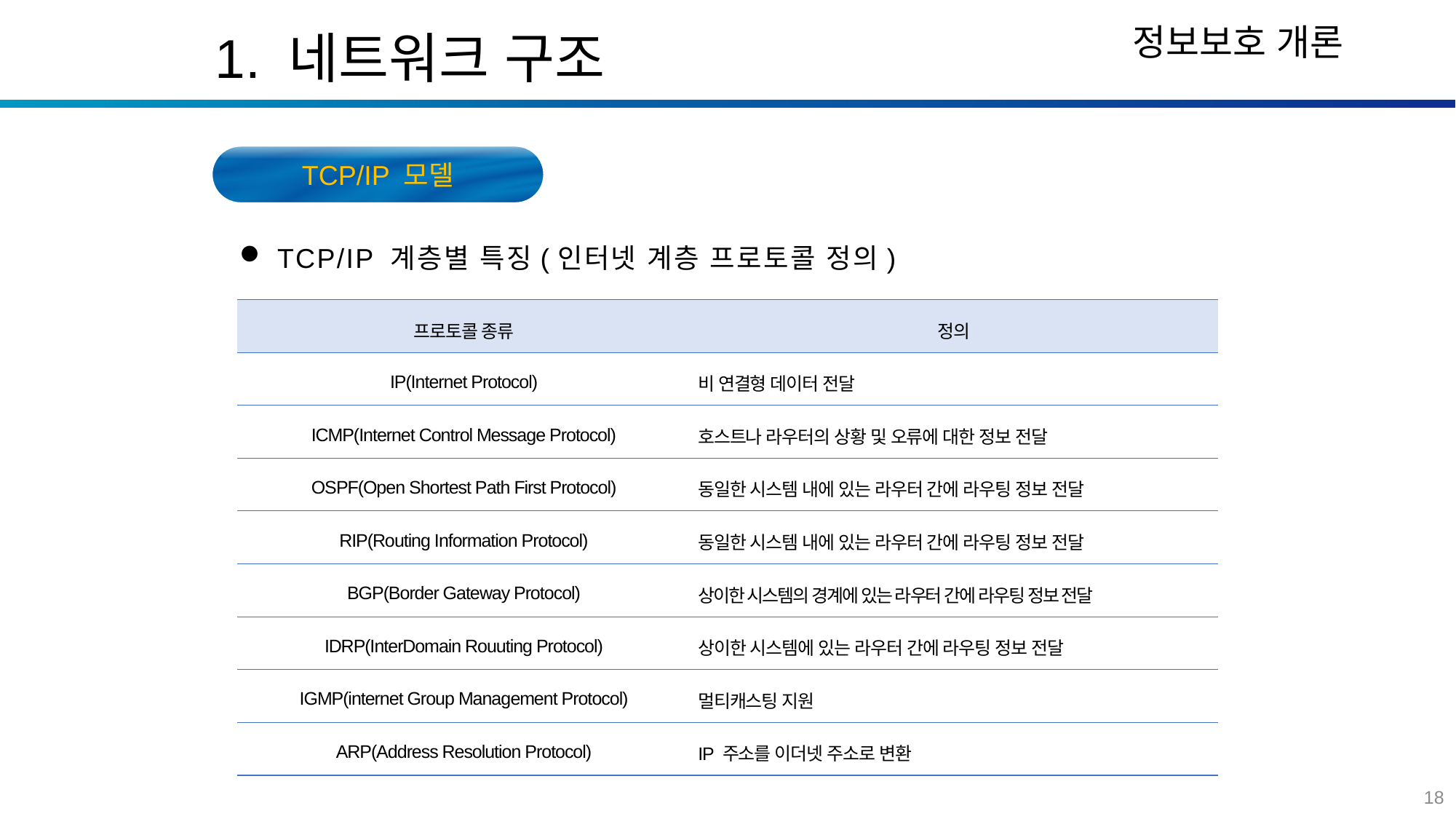

1. 네트워크 구조
TCP/IP 모델

TCP/IP 계층별 특징(인터넷 계층 프로토콜 정의)
| 프로토콜 종류 | 정의 |
| --- | --- |
| IP(Internet Protocol) | 비 연결형 데이터 전달 |
| ICMP(Internet Control Message Protocol) | 호스트나 라우터의 상황 및 오류에 대한 정보 전달 |
| OSPF(Open Shortest Path First Protocol) | 동일한 시스템 내에 있는 라우터 간에 라우팅 정보 전달 |
| RIP(Routing Information Protocol) | 동일한 시스템 내에 있는 라우터 간에 라우팅 정보 전달 |
| BGP(Border Gateway Protocol) | 상이한 시스템의 경계에 있는 라우터 간에 라우팅 정보 전달 |
| IDRP(InterDomain Rouuting Protocol) | 상이한 시스템에 있는 라우터 간에 라우팅 정보 전달 |
| IGMP(internet Group Management Protocol) | 멀티캐스팅 지원 |
| ARP(Address Resolution Protocol) | IP 주소를 이더넷 주소로 변환 |

18